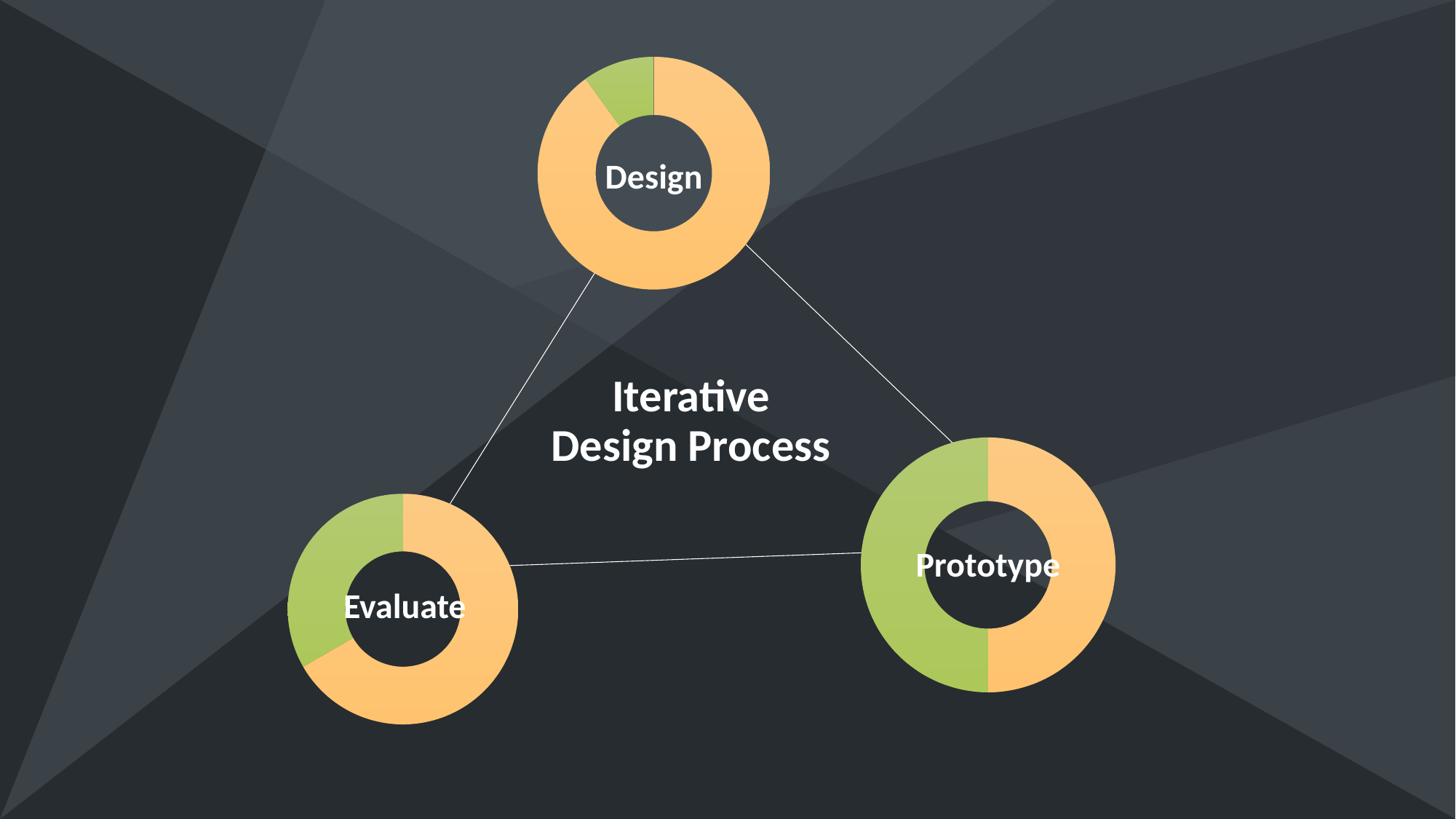

### Chart

| Category | 列1 |
|---|---|
|  | 9.0 |
|  | 1.0 |
Design
Iterative Design Process

### Chart

| Category | 列1 |
|---|---|
|  | 3.0 |
|  | 3.0 |

### Chart

| Category | 列1 |
|---|---|
|  | 6.0 |
|  | 3.0 |
Prototype
Evaluate